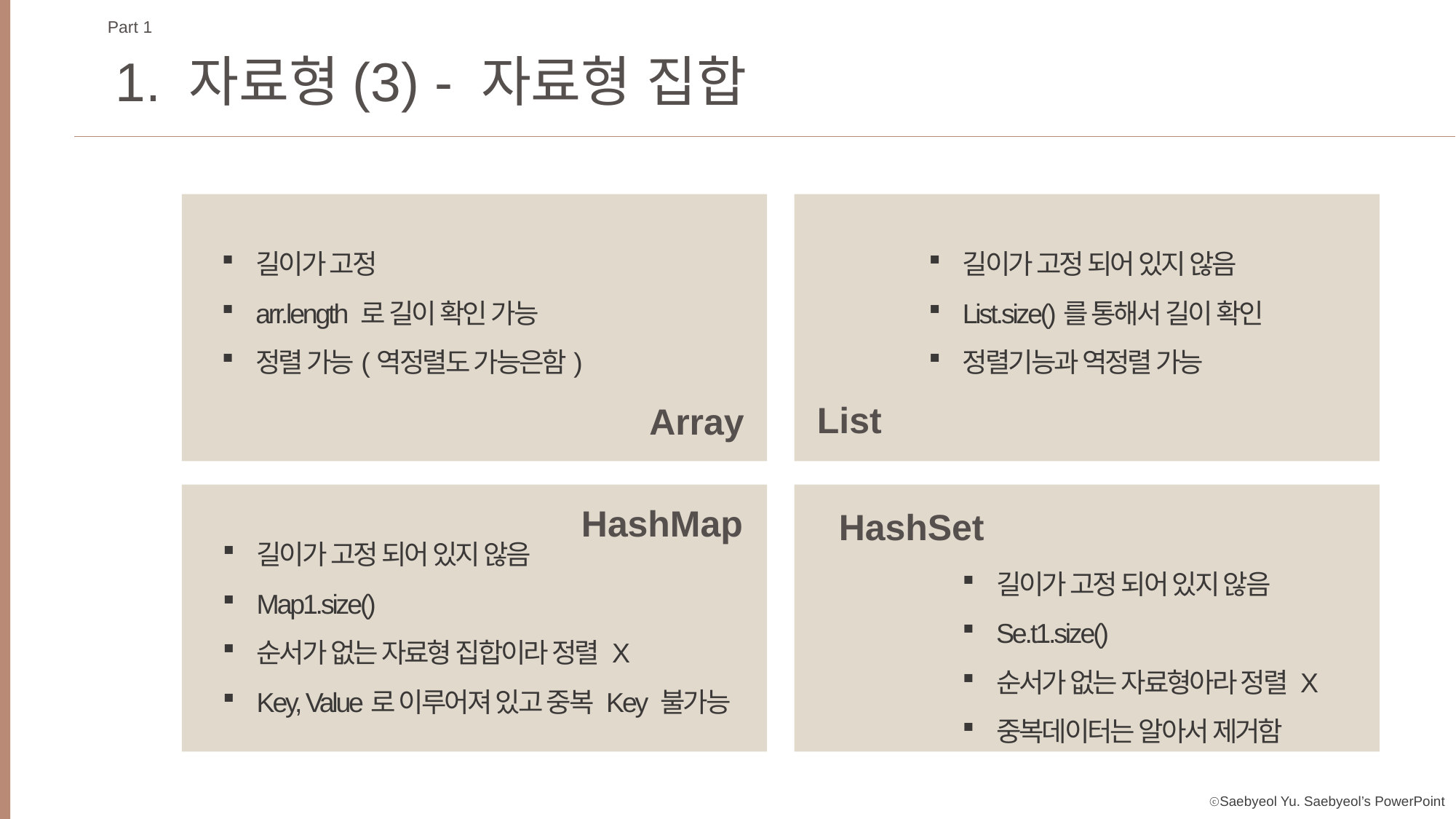

Part 1
1. 자료형(3) - 자료형 집합

길이가 고정
arr.length 로 길이 확인 가능
정렬 가능(역정렬도 가능은함)
길이가 고정 되어 있지 않음
List.size()를 통해서 길이 확인
정렬기능과 역정렬 가능

List

Array

HashMap

HashSet
길이가 고정 되어 있지 않음
Map1.size()
순서가 없는 자료형 집합이라 정렬 X
Key, Value로 이루어져 있고 중복 Key 불가능
길이가 고정 되어 있지 않음
Se.t1.size()
순서가 없는 자료형아라 정렬 X
중복데이터는 알아서 제거함